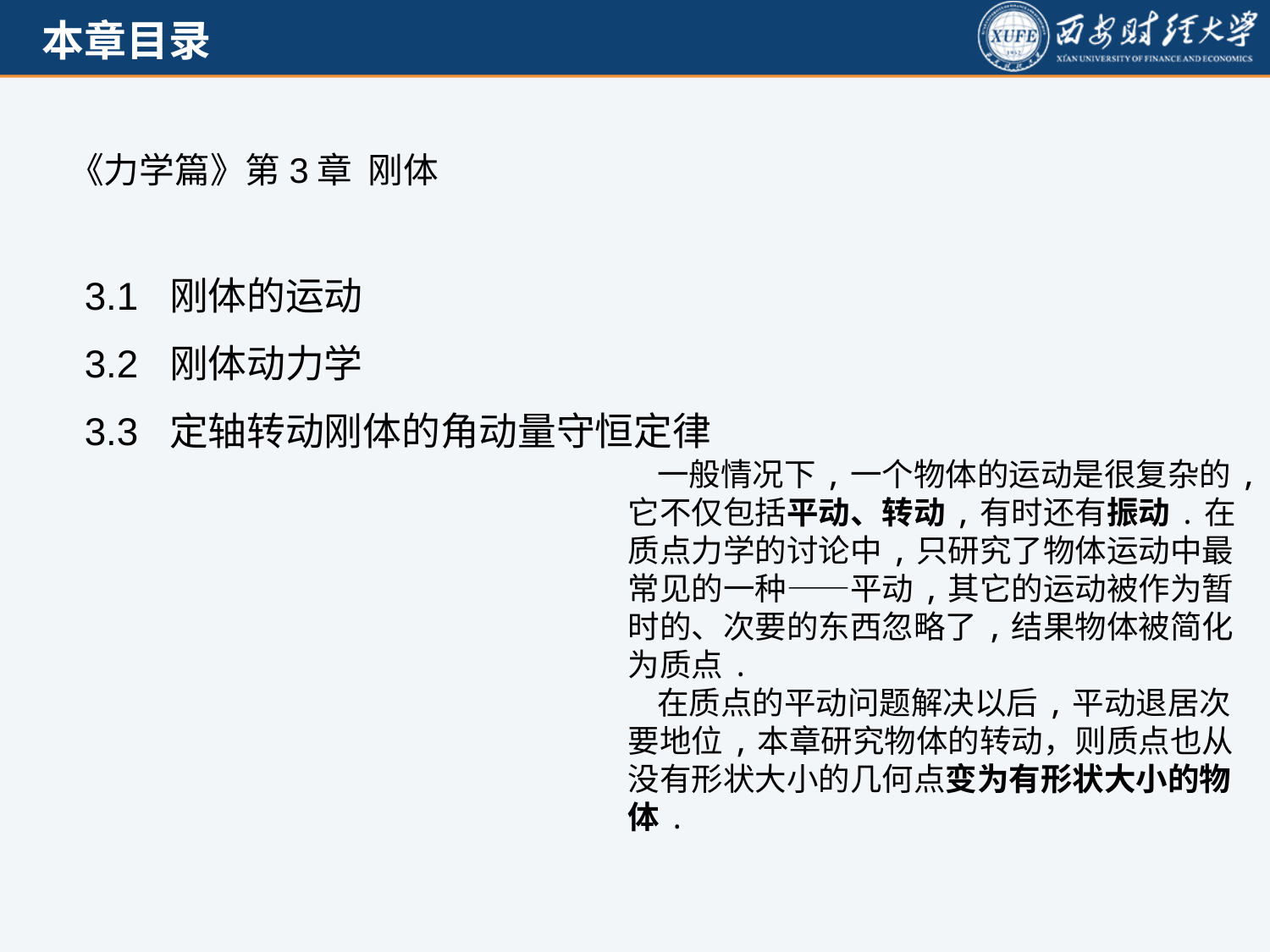

《力学篇》第3章  刚体

3.1  刚体的运动
3.2  刚体动力学
3.3  定轴转动刚体的角动量守恒定律
   一般情况下,一个物体的运动是很复杂的,它不仅包括平动、转动,有时还有振动.在质点力学的讨论中,只研究了物体运动中最常见的一种——平动,其它的运动被作为暂时的、次要的东西忽略了,结果物体被简化为质点.
   在质点的平动问题解决以后,平动退居次要地位,本章研究物体的转动，则质点也从没有形状大小的几何点变为有形状大小的物体.